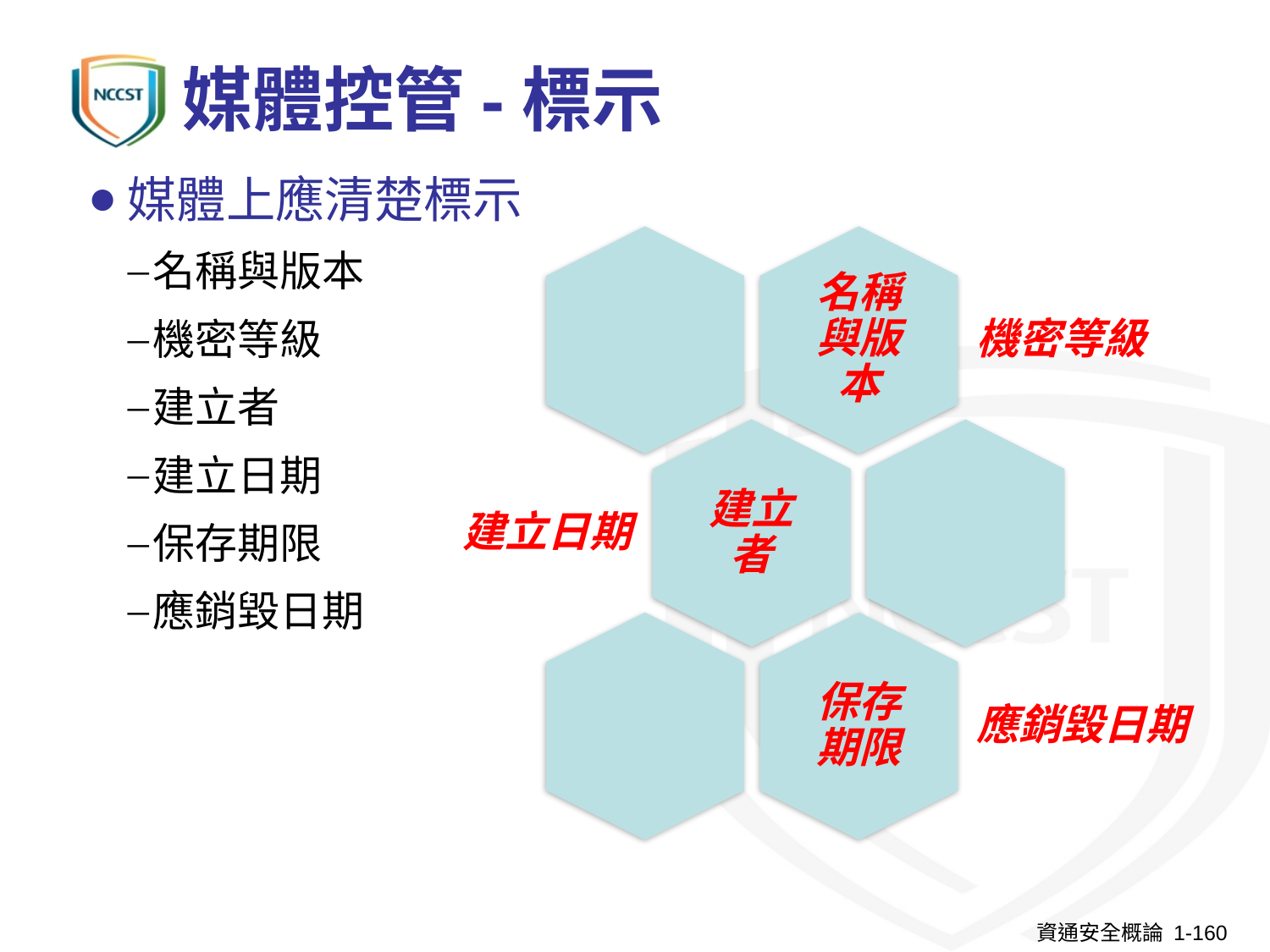

# 媒體控管-標示
媒體上應清楚標示
名稱與版本
機密等級
建立者
建立日期
保存期限
應銷毀日期
名稱與版本
機密等級

建立者
建立日期

保存期限
應銷毀日期